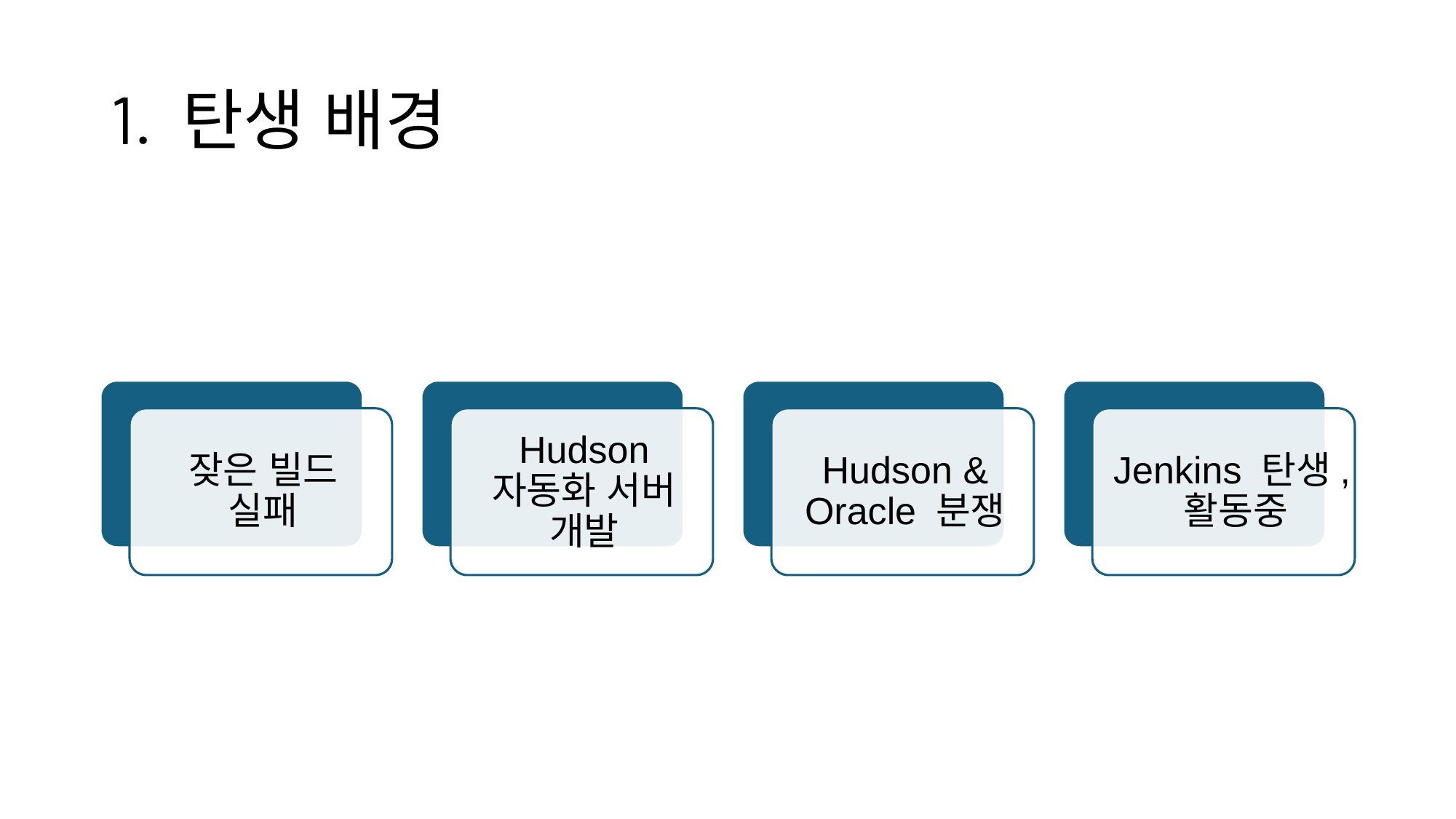

# 1. 탄생 배경
잦은 빌드 실패
Hudson 자동화 서버 개발
Hudson & Oracle 분쟁
Jenkins 탄생, 활동중